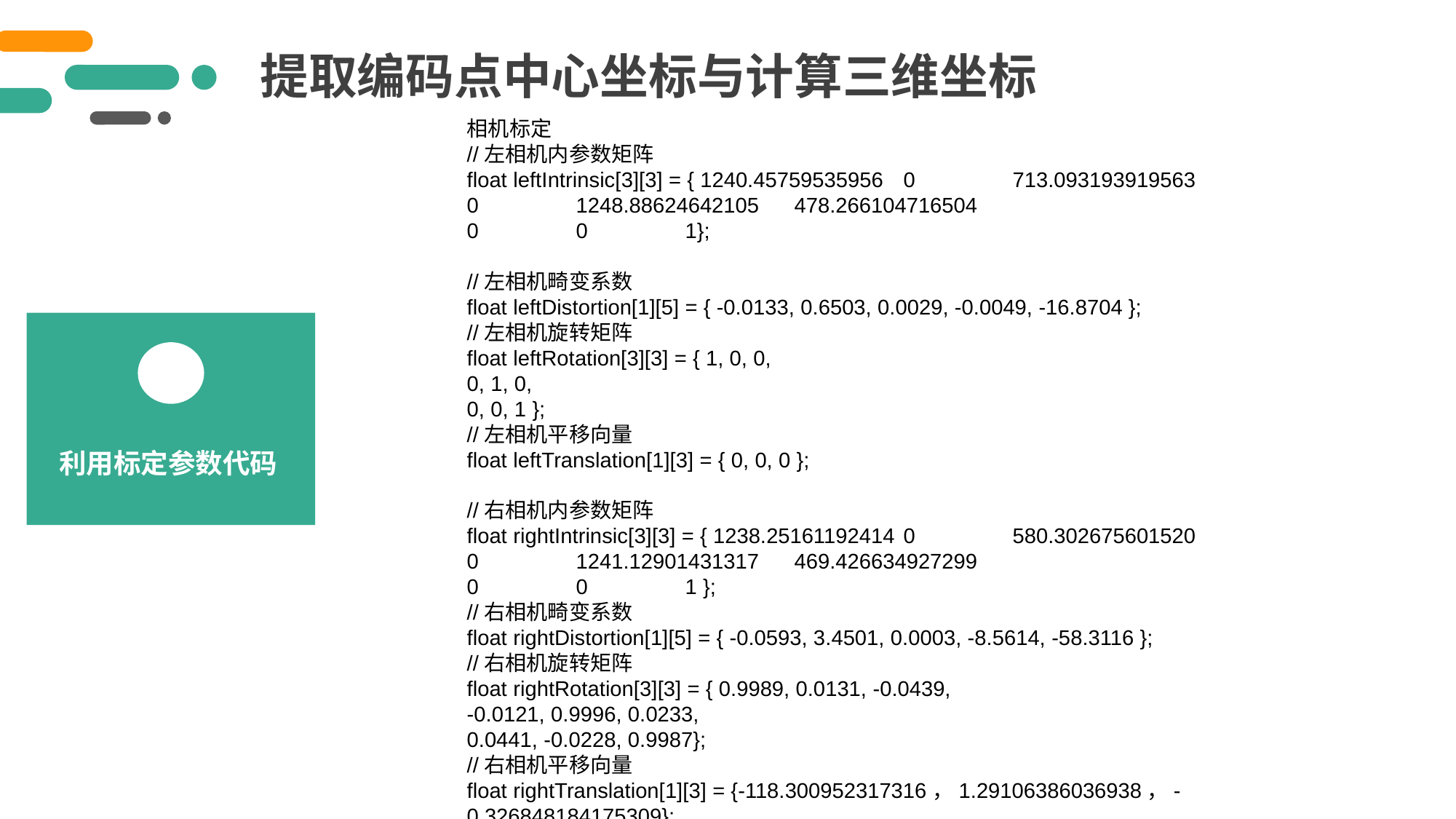

提取编码点中心坐标与计算三维坐标
相机标定
//左相机内参数矩阵
float leftIntrinsic[3][3] = { 1240.45759535956	0	713.093193919563
0	1248.88624642105	478.266104716504
0	0	1};
//左相机畸变系数
float leftDistortion[1][5] = { -0.0133, 0.6503, 0.0029, -0.0049, -16.8704 };
//左相机旋转矩阵
float leftRotation[3][3] = { 1, 0, 0,
0, 1, 0,
0, 0, 1 };
//左相机平移向量
float leftTranslation[1][3] = { 0, 0, 0 };
//右相机内参数矩阵
float rightIntrinsic[3][3] = { 1238.25161192414	0	580.302675601520
0	1241.12901431317	469.426634927299
0	0	1 };
//右相机畸变系数
float rightDistortion[1][5] = { -0.0593, 3.4501, 0.0003, -8.5614, -58.3116 };
//右相机旋转矩阵
float rightRotation[3][3] = { 0.9989, 0.0131, -0.0439,
-0.0121, 0.9996, 0.0233,
0.0441, -0.0228, 0.9987};
//右相机平移向量
float rightTranslation[1][3] = {-118.300952317316，1.29106386036938，-0.326848184175309};

利用标定参数代码